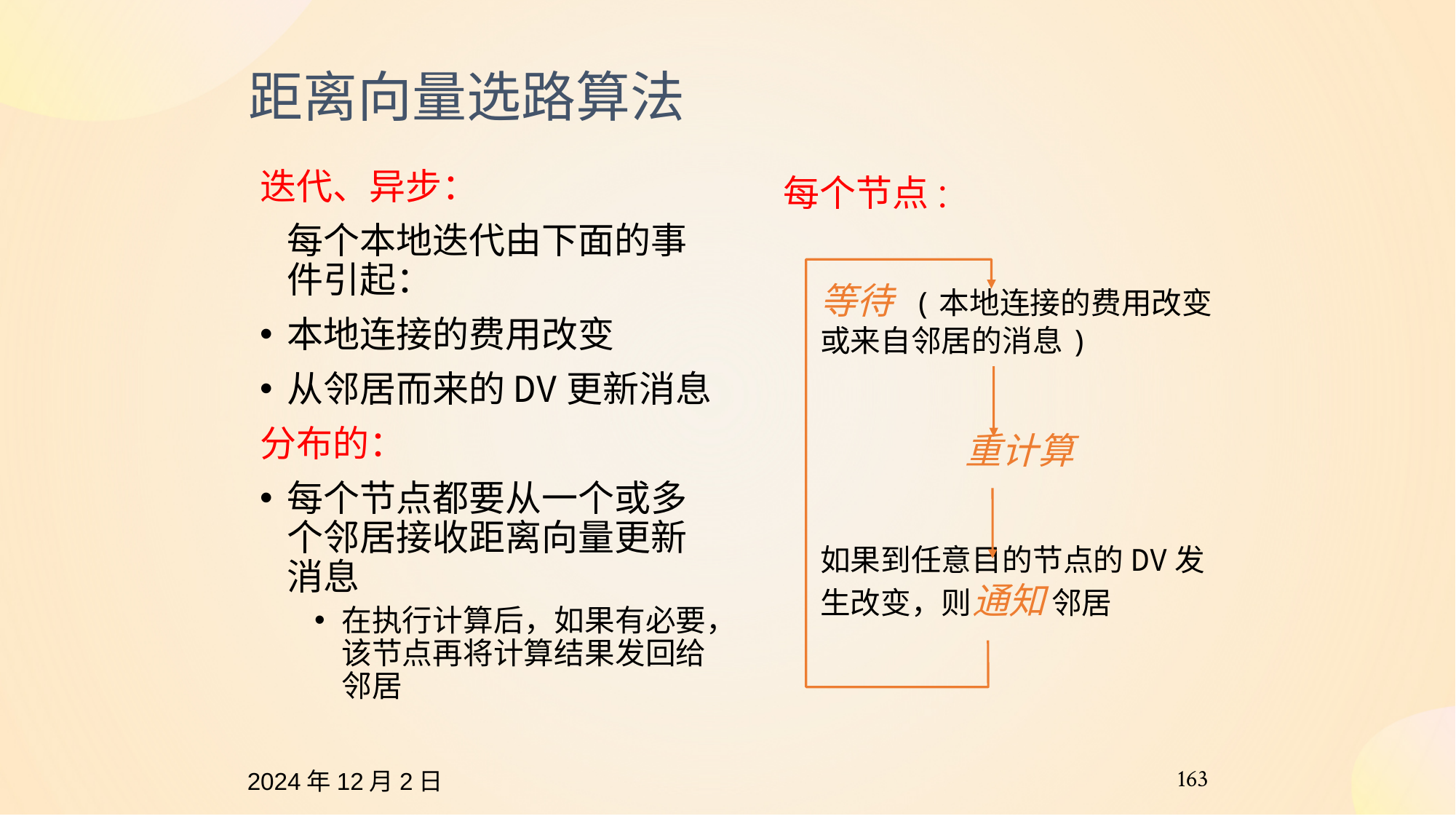

距离向量选路算法
迭代、异步：
	每个本地迭代由下面的事件引起：
本地连接的费用改变
从邻居而来的DV更新消息
分布的：
每个节点都要从一个或多个邻居接收距离向量更新消息
在执行计算后，如果有必要，该节点再将计算结果发回给邻居
每个节点:

等待  (本地连接的费用改变或来自邻居的消息)

重计算

如果到任意目的节点的DV发生改变，则通知 邻居

163
2024年12月2日